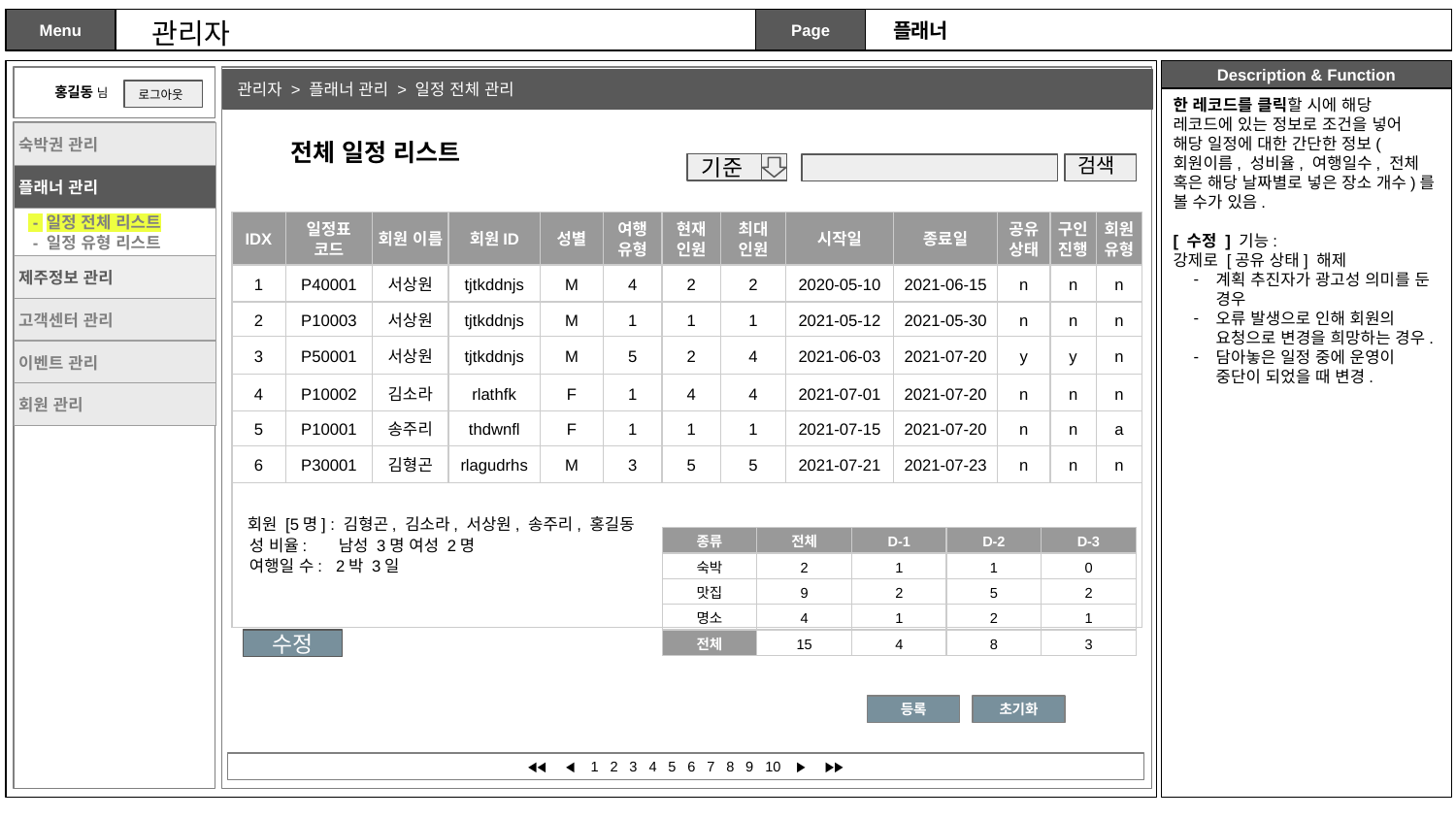

관리자
플래너
      홍길동 님

관리자 > 플래너 관리 > 일정 전체 관리
로그아웃
한 레코드를 클릭할 시에 해당 레코드에 있는 정보로 조건을 넣어 해당 일정에 대한 간단한 정보(회원이름, 성비율, 여행일수, 전체 혹은 해당 날짜별로 넣은 장소 개수)를 볼 수가 있음.

[ 수정 ] 기능:
강제로 [공유 상태] 해제
계획 추진자가 광고성 의미를 둔 경우
오류 발생으로 인해 회원의 요청으로 변경을 희망하는 경우.
담아놓은 일정 중에 운영이 중단이 되었을 때 변경.

전체 일정 리스트

| 숙박권 관리 |
| --- |
| 플래너 관리 |
| - 일정 전체 리스트 - 일정 유형 리스트 |
| 제주정보 관리 |
| 고객센터 관리 |
| 이벤트 관리 |
| 회원 관리 |
검색
기준

| IDX | 일정표 코드 | 회원 이름 | 회원ID | 성별 | 여행 유형 | 현재 인원 | 최대 인원 | 시작일 | 종료일 | 공유상태 | 구인진행 | 회원 유형 |
| --- | --- | --- | --- | --- | --- | --- | --- | --- | --- | --- | --- | --- |
| 1 | P40001 | 서상원 | tjtkddnjs | M | 4 | 2 | 2 | 2020-05-10 | 2021-06-15 | n | n | n |
| 2 | P10003 | 서상원 | tjtkddnjs | M | 1 | 1 | 1 | 2021-05-12 | 2021-05-30 | n | n | n |
| 3 | P50001 | 서상원 | tjtkddnjs | M | 5 | 2 | 4 | 2021-06-03 | 2021-07-20 | y | y | n |
| 4 | P10002 | 김소라 | rlathfk | F | 1 | 4 | 4 | 2021-07-01 | 2021-07-20 | n | n | n |
| 5 | P10001 | 송주리 | thdwnfl | F | 1 | 1 | 1 | 2021-07-15 | 2021-07-20 | n | n | a |
| 6 | P30001 | 김형곤 | rlagudrhs | M | 3 | 5 | 5 | 2021-07-21 | 2021-07-23 | n | n | n |
| 회원 [5명] : 김형곤, 김소라, 서상원, 송주리, 홍길동 성 비율: 남성 3명 여성 2명 여행일 수: 2박 3일 |  |  |  |  |  |  |  |  |  |  |  |  |

| 종류 | 전체 | D-1 | D-2 | D-3 |
| --- | --- | --- | --- | --- |
| 숙박 | 2 | 1 | 1 | 0 |
| 맛집 | 9 | 2 | 5 | 2 |
| 명소 | 4 | 1 | 2 | 1 |
| 전체 | 15 | 4 | 8 | 3 |
수정
등록
초기화
◀◀     ◀    1   2   3   4   5   6   7   8   9   10    ▶     ▶▶